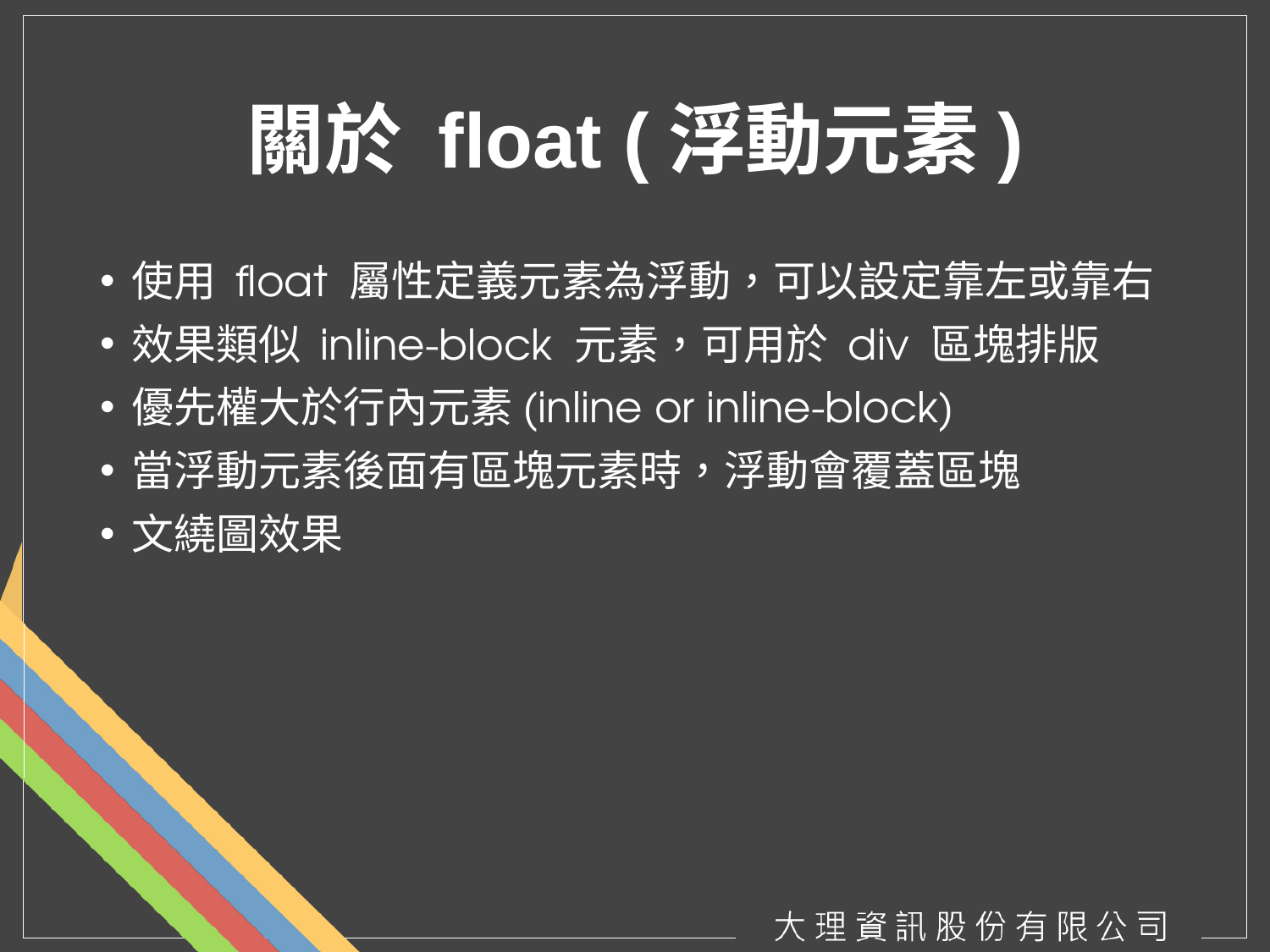

# 關於 float (浮動元素)
使用 float 屬性定義元素為浮動，可以設定靠左或靠右
效果類似 inline-block 元素，可用於 div 區塊排版
優先權大於行內元素(inline or inline-block)
當浮動元素後面有區塊元素時，浮動會覆蓋區塊
文繞圖效果